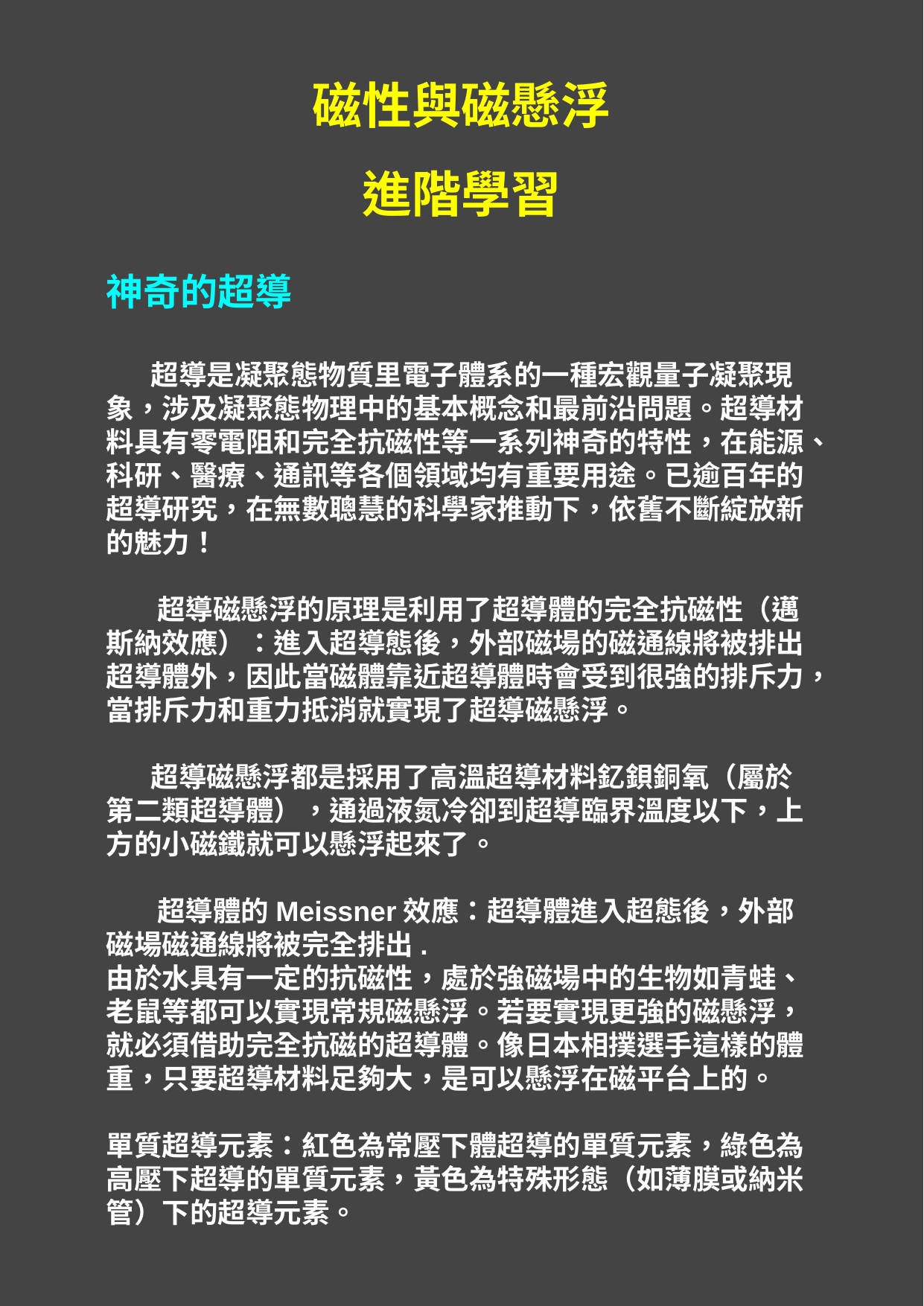

磁性與磁懸浮
進階學習
神奇的超導

      超導是凝聚態物質里電子體系的一種宏觀量子凝聚現象，涉及凝聚態物理中的基本概念和最前沿問題。超導材料具有零電阻和完全抗磁性等一系列神奇的特性，在能源、科研、醫療、通訊等各個領域均有重要用途。已逾百年的超導研究，在無數聰慧的科學家推動下，依舊不斷綻放新的魅力！

       超導磁懸浮的原理是利用了超導體的完全抗磁性（邁斯納效應）：進入超導態後，外部磁場的磁通線將被排出超導體外，因此當磁體靠近超導體時會受到很強的排斥力，當排斥力和重力抵消就實現了超導磁懸浮。

      超導磁懸浮都是採用了高溫超導材料釔鋇銅氧（屬於第二類超導體），通過液氮冷卻到超導臨界溫度以下，上方的小磁鐵就可以懸浮起來了。

       超導體的Meissner效應：超導體進入超態後，外部磁場磁通線將被完全排出.
由於水具有一定的抗磁性，處於強磁場中的生物如青蛙、老鼠等都可以實現常規磁懸浮。若要實現更強的磁懸浮，就必須借助完全抗磁的超導體。像日本相撲選手這樣的體重，只要超導材料足夠大，是可以懸浮在磁平台上的。

單質超導元素：紅色為常壓下體超導的單質元素，綠色為高壓下超導的單質元素，黃色為特殊形態（如薄膜或納米管）下的超導元素。